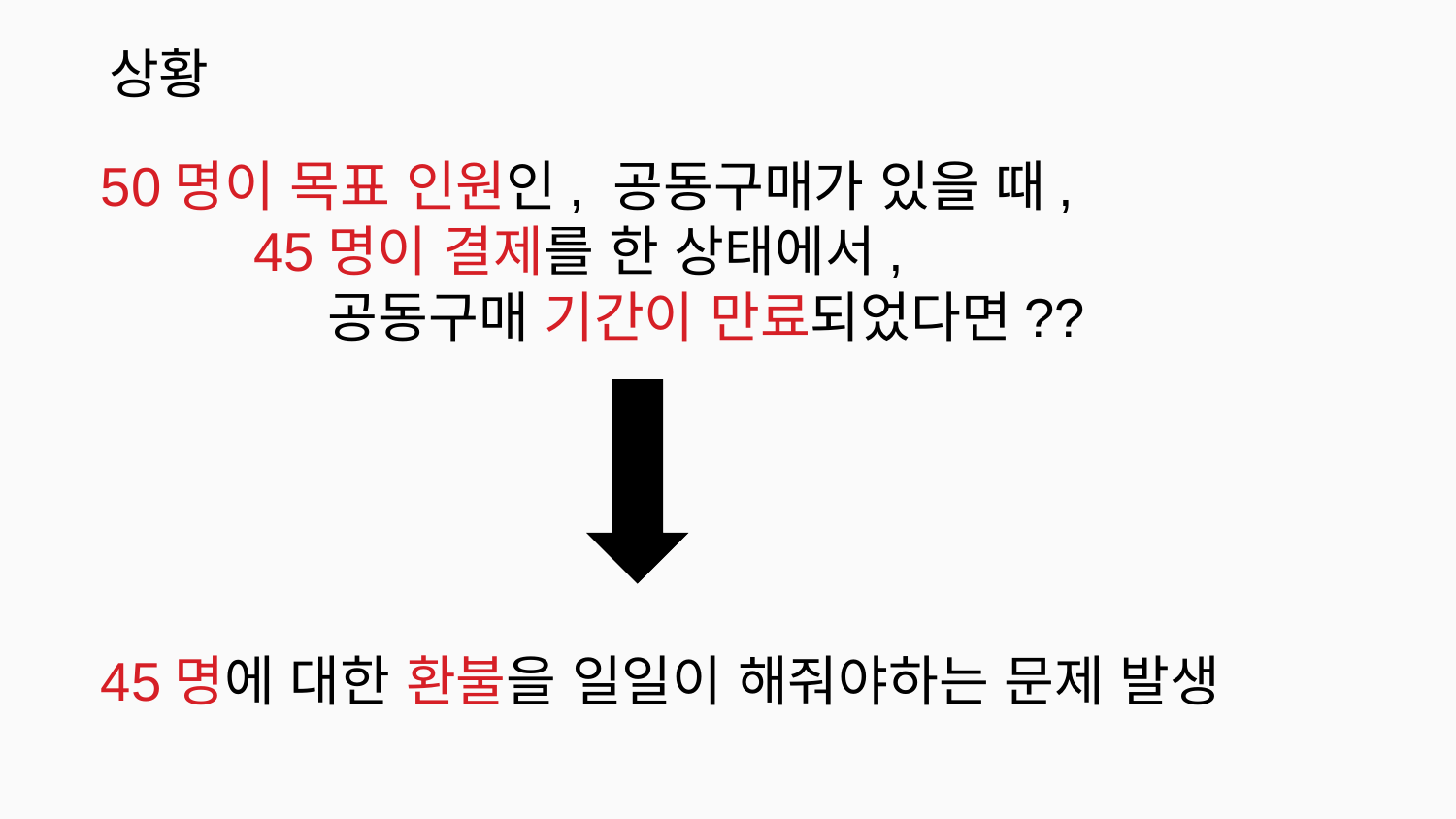

상황
50명이 목표 인원인, 공동구매가 있을 때,
          45명이 결제를 한 상태에서,
              공동구매 기간이 만료되었다면??

45명에 대한 환불을 일일이 해줘야하는 문제 발생